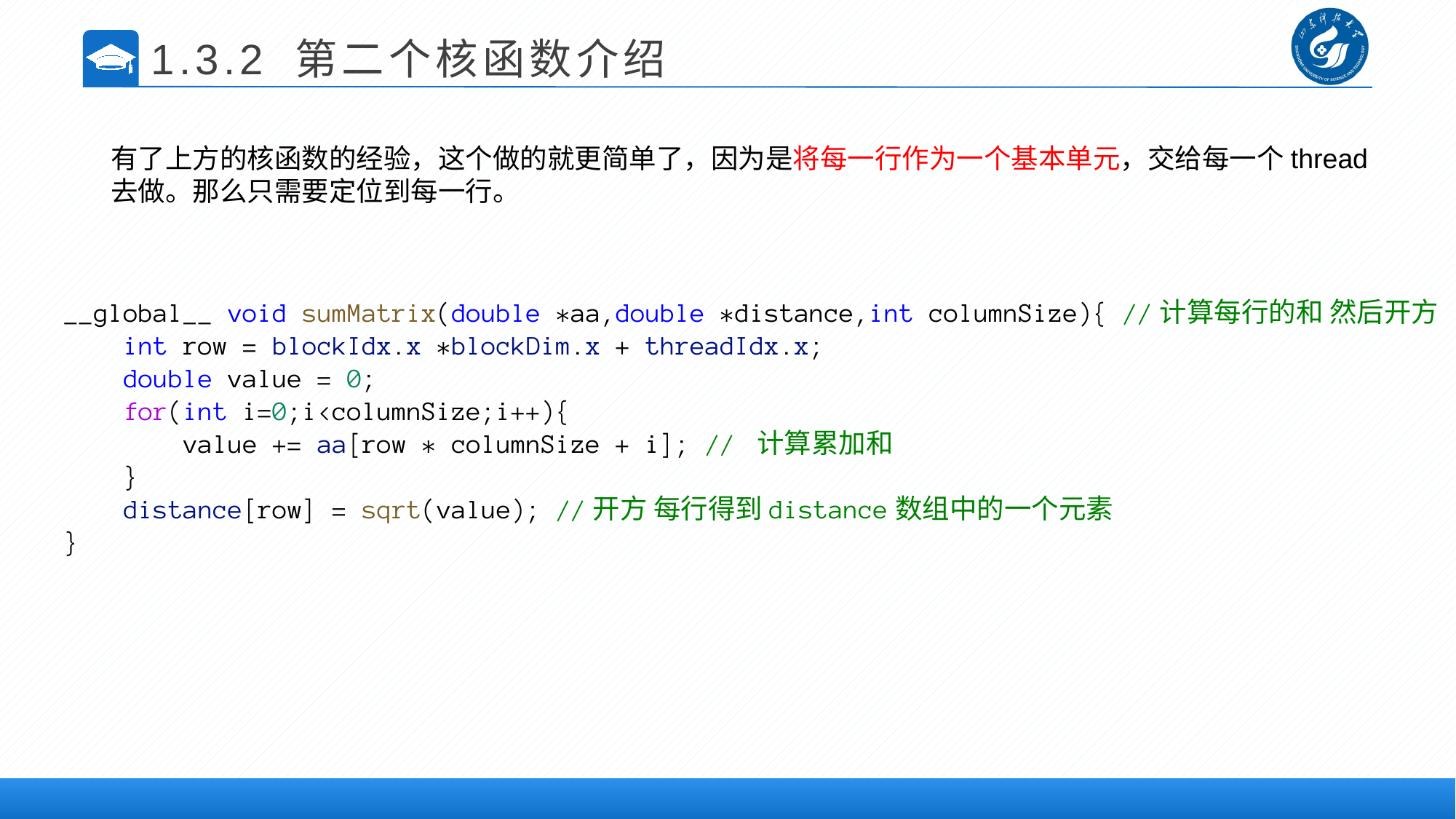

1.3.2 第二个核函数介绍
有了上方的核函数的经验，这个做的就更简单了，因为是将每一行作为一个基本单元，交给每一个thread去做。那么只需要定位到每一行。
__global__ void sumMatrix(double *aa,double *distance,int columnSize){ //计算每行的和 然后开方
    int row = blockIdx.x *blockDim.x + threadIdx.x;
    double value = 0;
    for(int i=0;i<columnSize;i++){
        value += aa[row * columnSize + i]; // 计算累加和
    }
    distance[row] = sqrt(value); //开方 每行得到distance数组中的一个元素
}